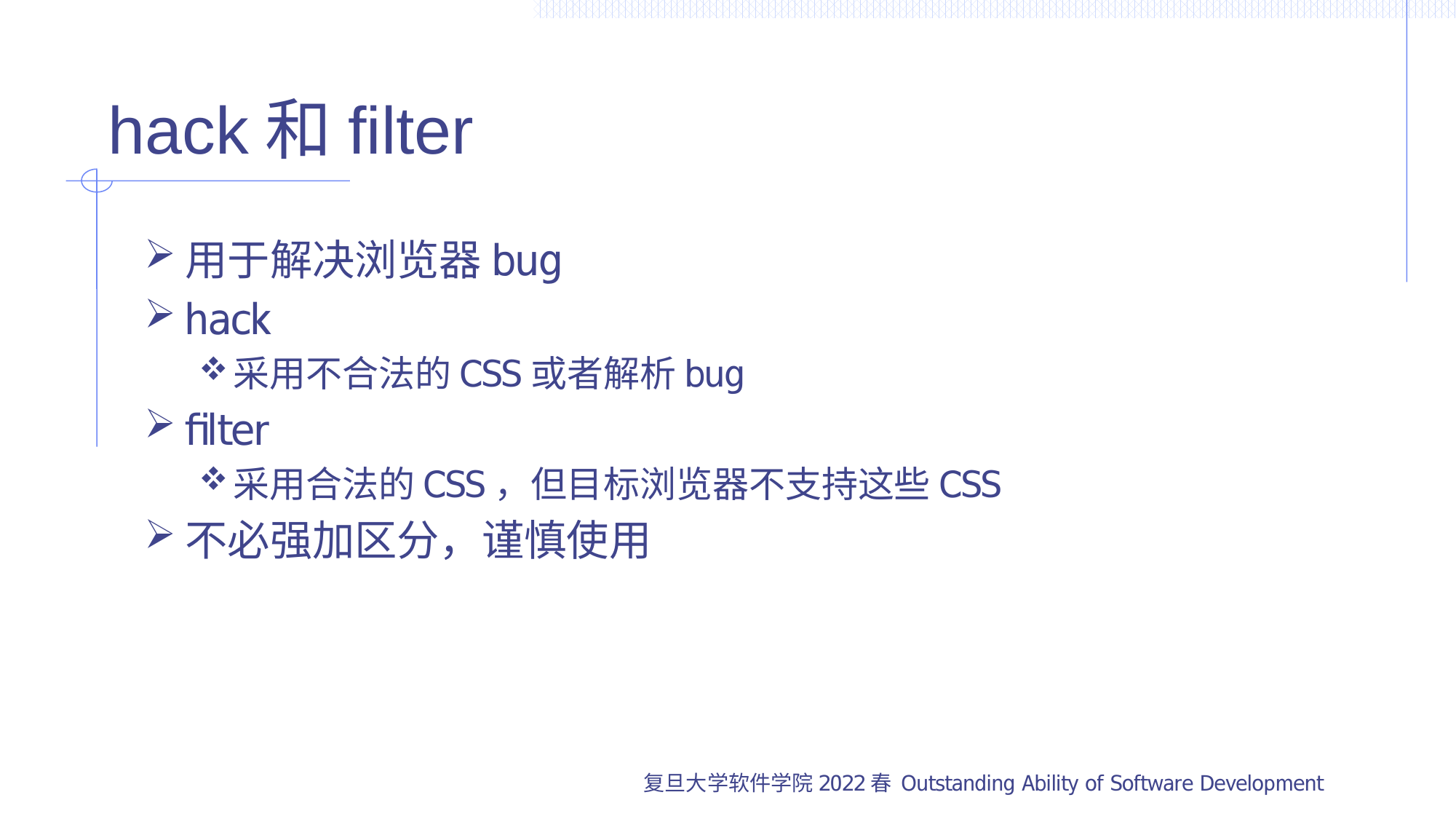

# hack和filter
用于解决浏览器bug
hack
采用不合法的CSS或者解析bug
filter
采用合法的CSS，但目标浏览器不支持这些CSS
不必强加区分，谨慎使用